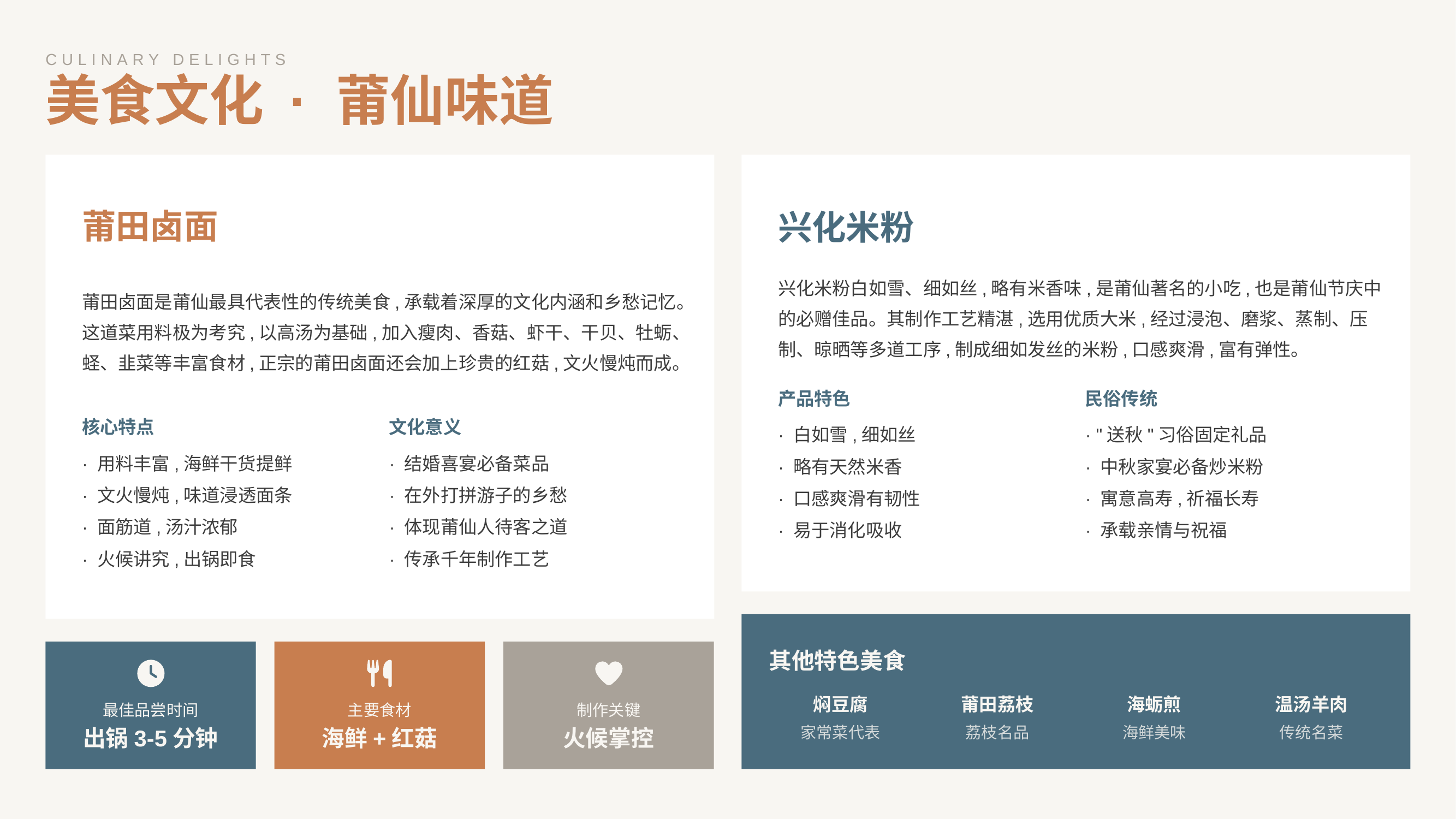

CULINARY DELIGHTS
美食文化 · 莆仙味道

莆田卤面
兴化米粉
莆田卤面是莆仙最具代表性的传统美食,承载着深厚的文化内涵和乡愁记忆。这道菜用料极为考究,以高汤为基础,加入瘦肉、香菇、虾干、干贝、牡蛎、蛏、韭菜等丰富食材,正宗的莆田卤面还会加上珍贵的红菇,文火慢炖而成。
兴化米粉白如雪、细如丝,略有米香味,是莆仙著名的小吃,也是莆仙节庆中的必赠佳品。其制作工艺精湛,选用优质大米,经过浸泡、磨浆、蒸制、压制、晾晒等多道工序,制成细如发丝的米粉,口感爽滑,富有弹性。
产品特色
民俗传统
核心特点
文化意义
· 白如雪,细如丝
· "送秋"习俗固定礼品
· 用料丰富,海鲜干货提鲜
· 结婚喜宴必备菜品
· 略有天然米香
· 中秋家宴必备炒米粉
· 文火慢炖,味道浸透面条
· 在外打拼游子的乡愁
· 口感爽滑有韧性
· 寓意高寿,祈福长寿
· 面筋道,汤汁浓郁
· 体现莆仙人待客之道
· 易于消化吸收
· 承载亲情与祝福
· 火候讲究,出锅即食
· 传承千年制作工艺

其他特色美食

焖豆腐
莆田荔枝
海蛎煎
温汤羊肉
最佳品尝时间
主要食材
制作关键
出锅3-5分钟
海鲜+红菇
火候掌控
家常菜代表
荔枝名品
海鲜美味
传统名菜